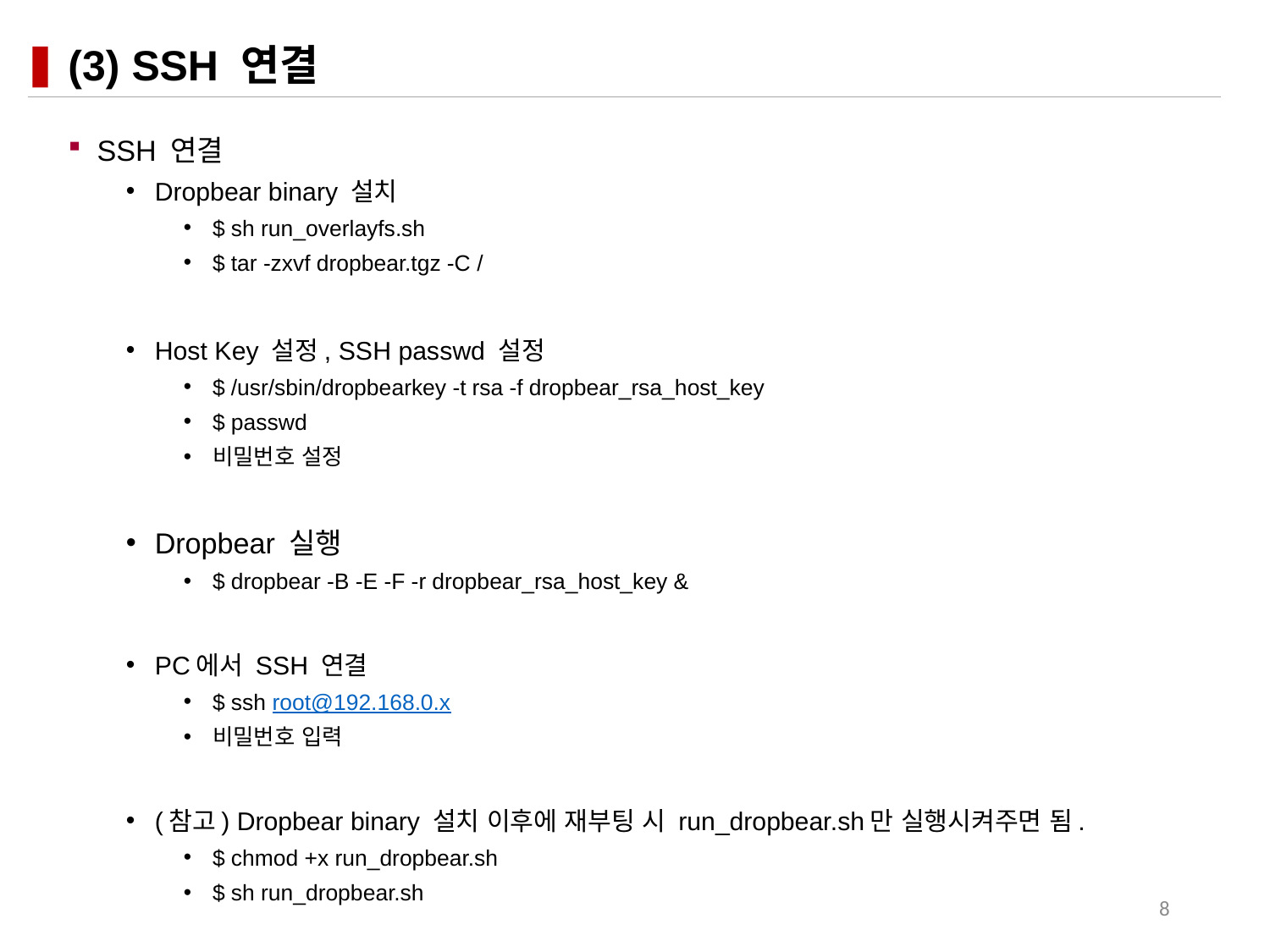

# (3) SSH 연결
SSH 연결
Dropbear binary 설치
$ sh run_overlayfs.sh
$ tar -zxvf dropbear.tgz -C /

Host Key 설정, SSH passwd 설정
$ /usr/sbin/dropbearkey -t rsa -f dropbear_rsa_host_key
$ passwd
비밀번호 설정

Dropbear 실행
$ dropbear -B -E -F -r dropbear_rsa_host_key &

PC에서 SSH 연결
$ ssh root@192.168.0.x
비밀번호 입력

(참고) Dropbear binary 설치 이후에 재부팅 시 run_dropbear.sh만 실행시켜주면 됨.
$ chmod +x run_dropbear.sh
$ sh run_dropbear.sh
8